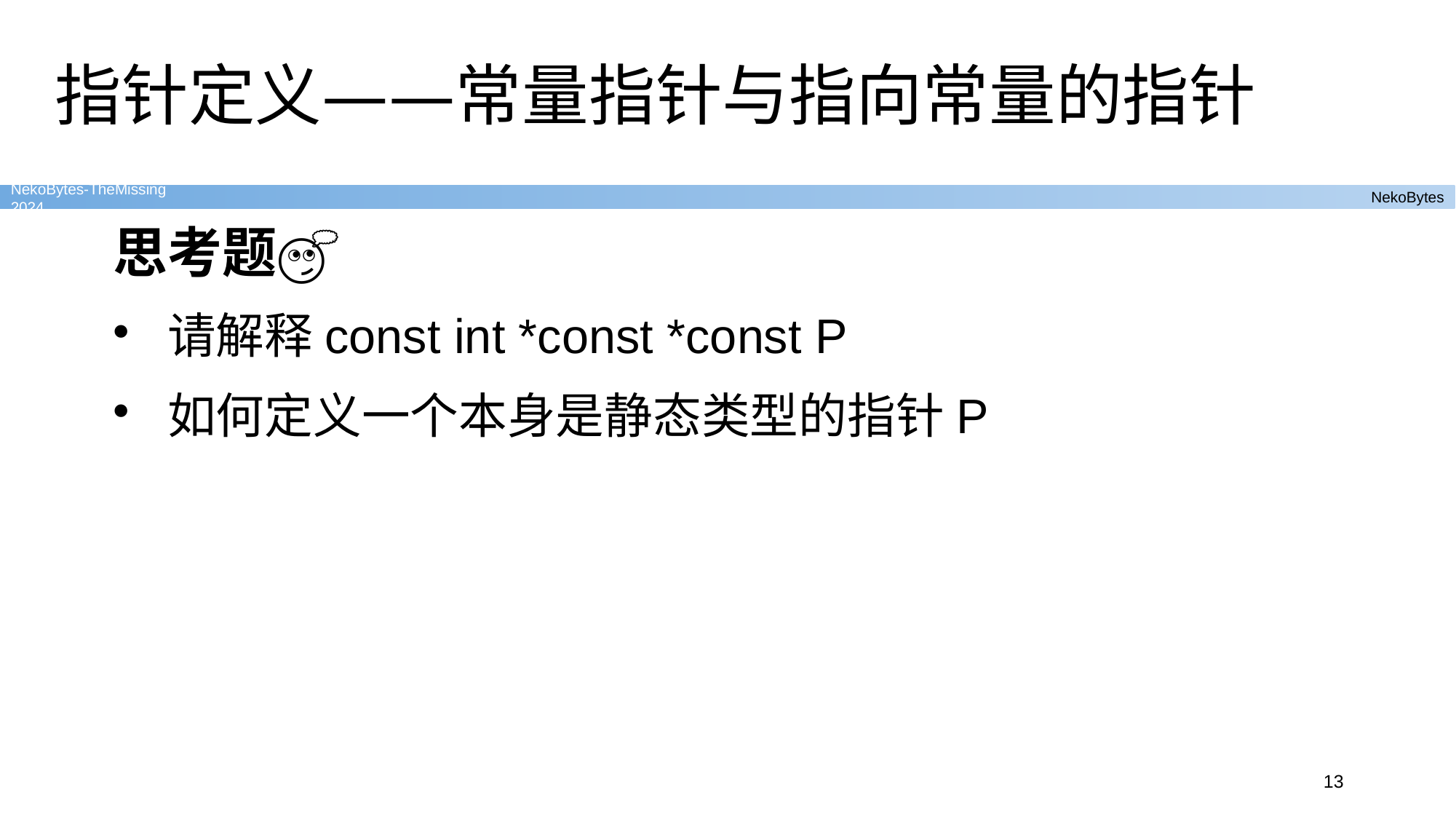

# 指针定义——常量指针与指向常量的指针
思考题🤔
请解释const int *const *const P
如何定义一个本身是静态类型的指针P

13